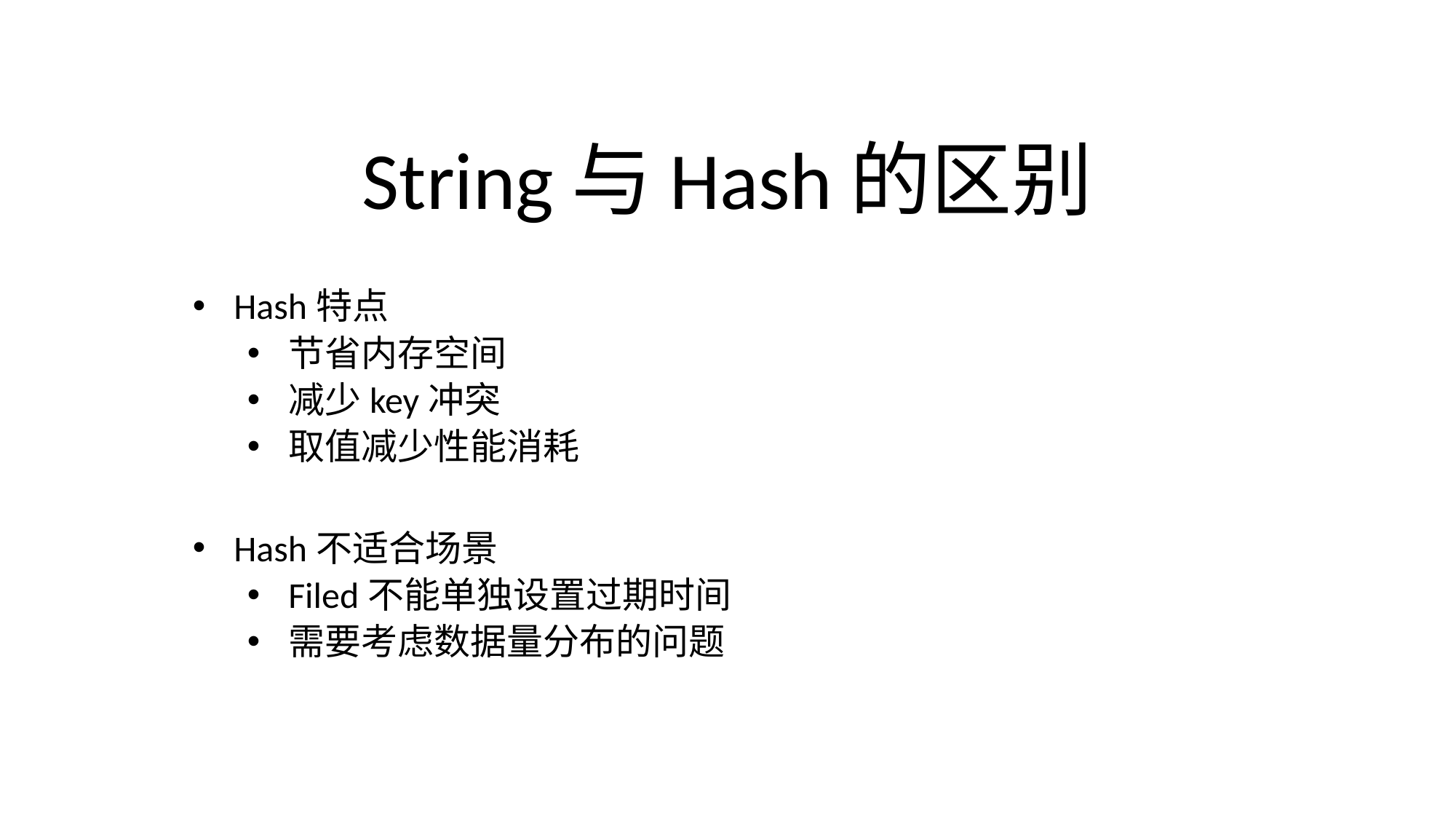

# String与Hash的区别
Hash特点
节省内存空间
减少key冲突
取值减少性能消耗

Hash不适合场景
Filed不能单独设置过期时间
需要考虑数据量分布的问题